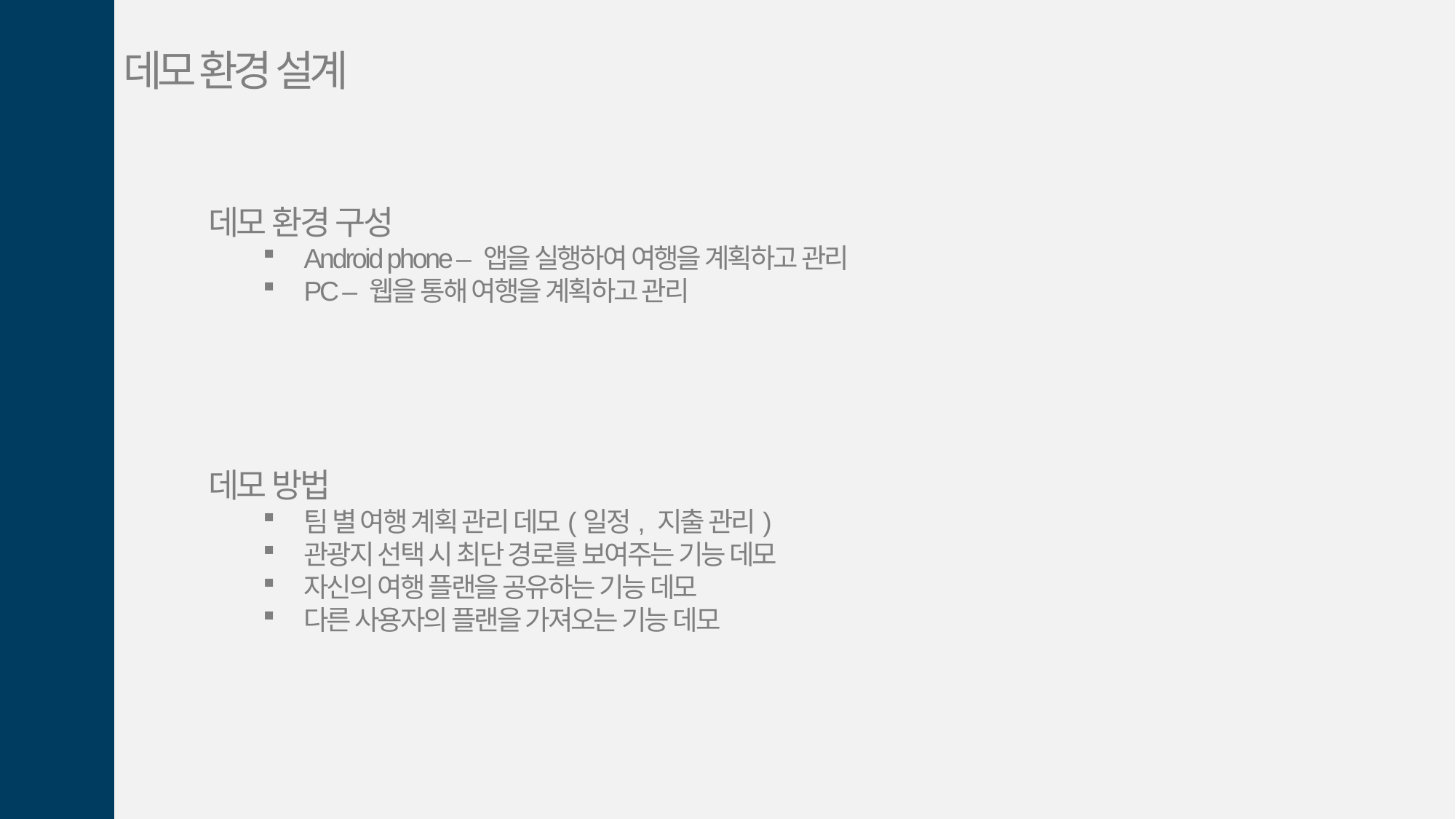

데모 환경 설계
데모 환경 구성
Android phone – 앱을 실행하여 여행을 계획하고 관리
PC – 웹을 통해 여행을 계획하고 관리
데모 방법
팀 별 여행 계획 관리 데모(일정, 지출 관리)
관광지 선택 시 최단 경로를 보여주는 기능 데모
자신의 여행 플랜을 공유하는 기능 데모
다른 사용자의 플랜을 가져오는 기능 데모